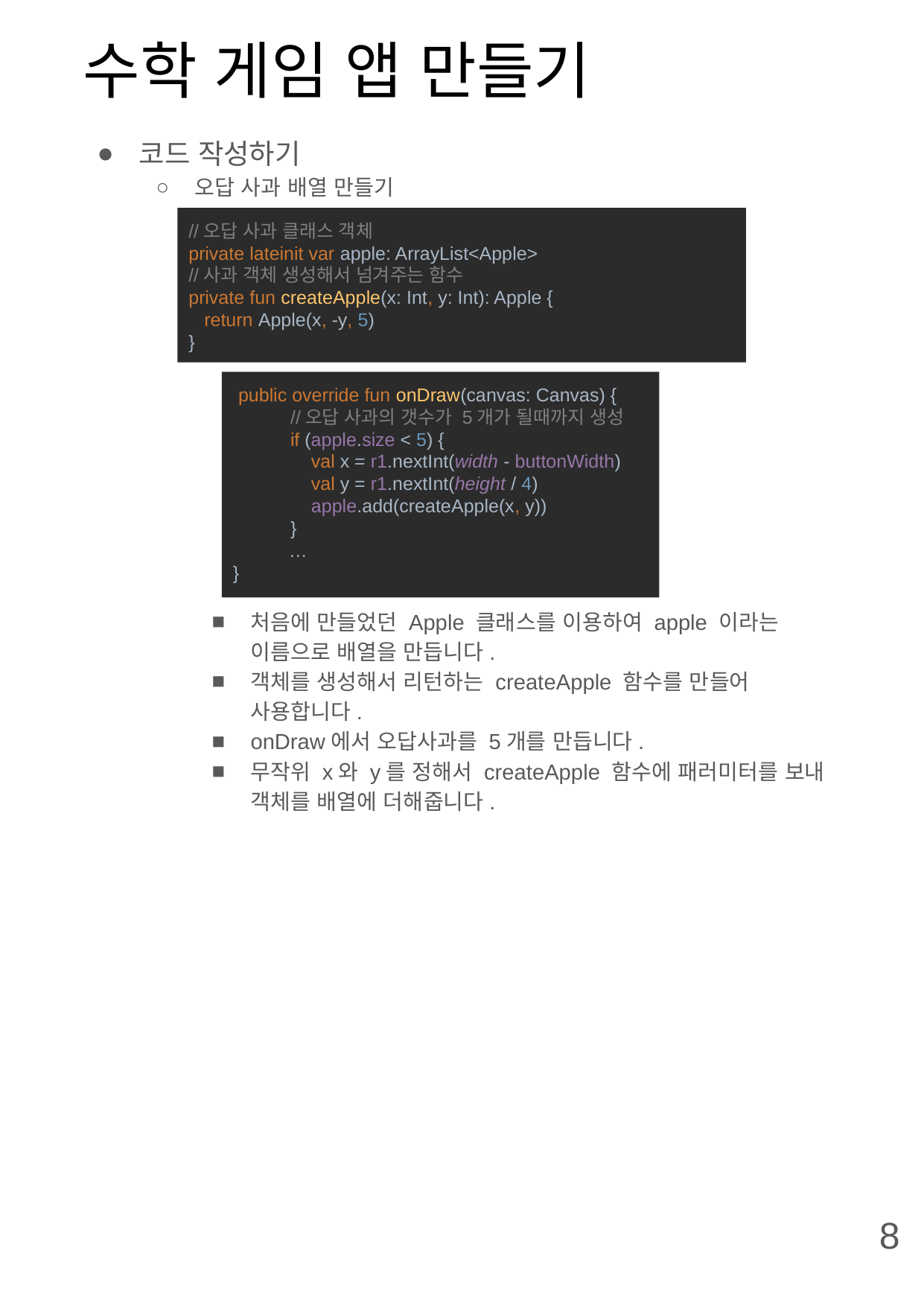

# 수학 게임 앱 만들기
코드 작성하기
오답 사과 배열 만들기

처음에 만들었던 Apple 클래스를 이용하여 apple 이라는 이름으로 배열을 만듭니다.
객체를 생성해서 리턴하는 createApple 함수를 만들어 사용합니다.
onDraw에서 오답사과를 5개를 만듭니다.
무작위 x와 y를 정해서 createApple 함수에 패러미터를 보내 객체를 배열에 더해줍니다.

//오답 사과 클래스 객체
private lateinit var apple: ArrayList<Apple>
//사과 객체 생성해서 넘겨주는 함수
private fun createApple(x: Int, y: Int): Apple {
   return Apple(x, -y, 5)
}

 public override fun onDraw(canvas: Canvas) {
           //오답 사과의 갯수가 5개가 될때까지 생성
           if (apple.size < 5) {
               val x = r1.nextInt(width - buttonWidth)
               val y = r1.nextInt(height / 4)
               apple.add(createApple(x, y))
           }
…
}
8